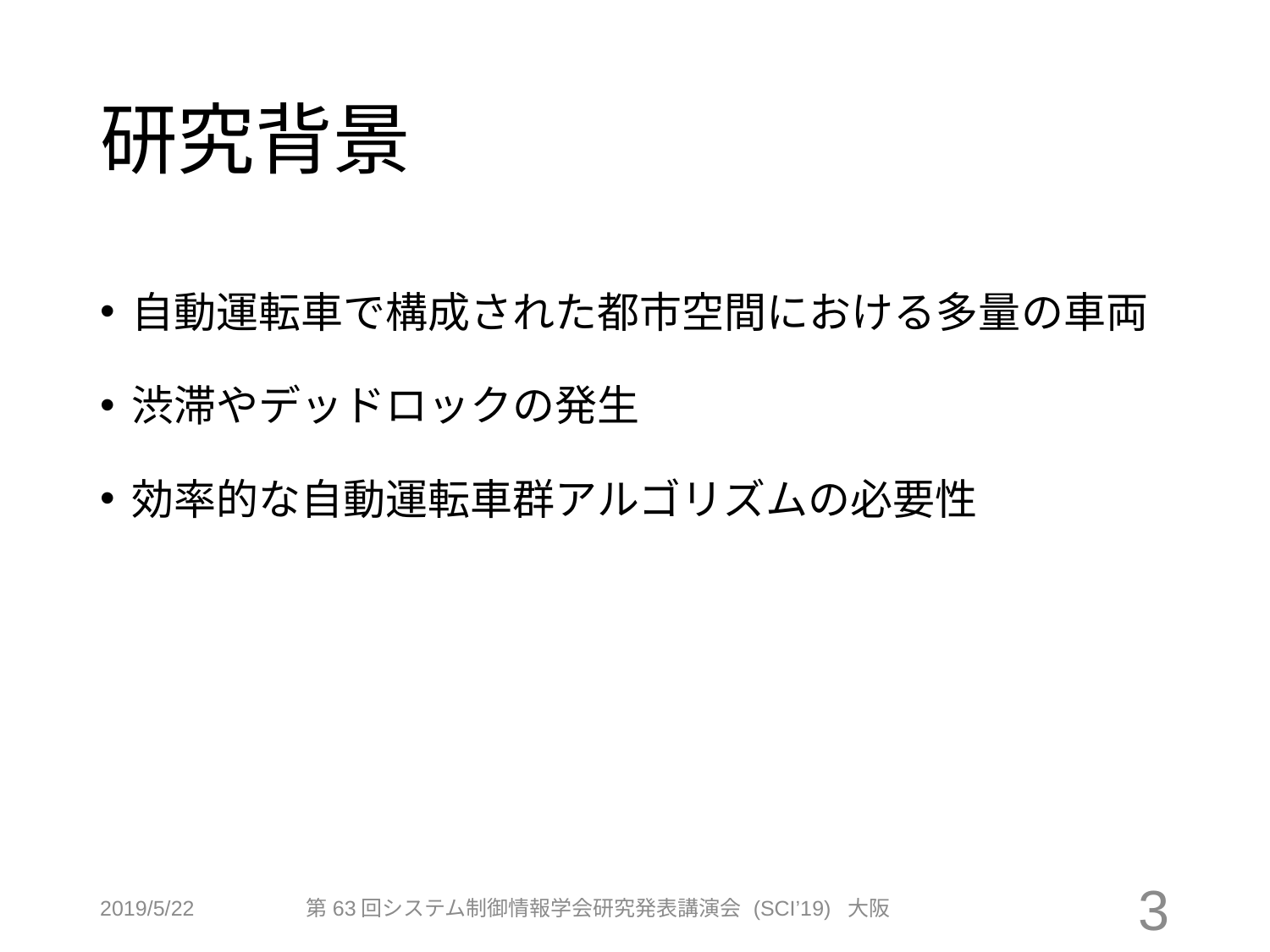

# 研究背景
自動運転車で構成された都市空間における多量の車両
渋滞やデッドロックの発生
効率的な自動運転車群アルゴリズムの必要性

2019/5/22
第63回システム制御情報学会研究発表講演会 (SCI’19)  大阪
3